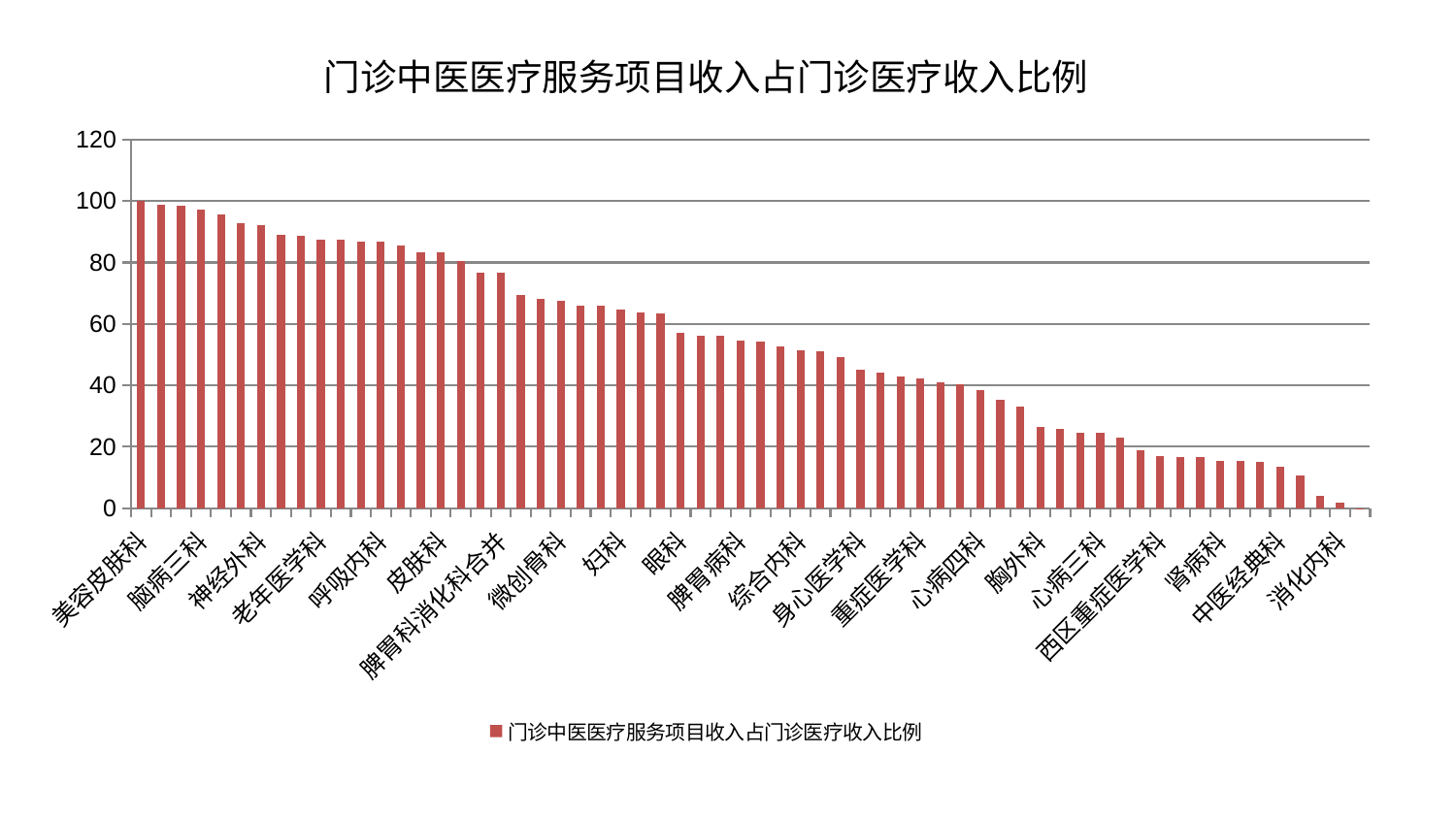

### Chart: 门诊中医医疗服务项目收入占门诊医疗收入比例

| Category | 门诊中医医疗服务项目收入占门诊医疗收入比例 |
|---|---|
| 美容皮肤科 | 100.00000000000001 |
| 肝胆外科 | 98.87025684511268 |
| 针灸科 | 98.6304852249716 |
| 脑病三科 | 97.34051225098824 |
| 关节骨科 | 95.56448430800904 |
| 泌尿外科 | 92.68240552970198 |
| 神经外科 | 92.13534891369949 |
| 男科 | 88.99494718295058 |
| 脑病二科 | 88.64009212971084 |
| 老年医学科 | 87.56834220732568 |
| 肝病科 | 87.30799509728578 |
| 脑病一科 | 86.93526315400342 |
| 呼吸内科 | 86.92725979240087 |
| 心血管内科 | 85.66981218960183 |
| 医院 | 83.42428183818576 |
| 皮肤科 | 83.36030281821284 |
| 神经内科 | 80.34704338012169 |
| 脊柱骨科 | 76.6963116450689 |
| 脾胃科消化科合并 | 76.57183362519483 |
| 心病二科 | 69.37444923246515 |
| 妇科妇二科合并 | 68.03216005028317 |
| 微创骨科 | 67.45794305602845 |
| 风湿病科 | 66.048618060193 |
| 周围血管科 | 65.80671656127602 |
| 妇科 | 64.71146535301229 |
| 创伤骨科 | 63.77281952875965 |
| 耳鼻喉科 | 63.46147581627682 |
| 眼科 | 57.21467511511331 |
| 肾脏内科 | 56.2298661877369 |
| 小儿推拿科 | 56.14735967047923 |
| 脾胃病科 | 54.43430235001375 |
| 康复科 | 54.28592230723559 |
| 肛肠科 | 52.75904712678041 |
| 综合内科 | 51.37673408107414 |
| 东区重症医学科 | 50.99916743257098 |
| 产科 | 49.28949728055015 |
| 身心医学科 | 45.258822771519206 |
| 心病一科 | 44.21013822279119 |
| 内分泌科 | 42.877720882355106 |
| 重症医学科 | 42.26362295368678 |
| 中医外治中心 | 40.855633627944144 |
| 普通外科 | 40.211426491501605 |
| 心病四科 | 38.47226357447654 |
| 儿科 | 35.20685466676516 |
| 口腔科 | 33.1766663062624 |
| 胸外科 | 26.437230325374973 |
| 骨科 | 25.84156892903282 |
| 运动损伤骨科 | 24.61811570096715 |
| 心病三科 | 24.54518190409068 |
| 妇二科 | 23.04012383472705 |
| 治未病中心 | 18.99797018534168 |
| 西区重症医学科 | 17.138160684741678 |
| 血液科 | 16.629023890230066 |
| 显微骨科 | 16.57163379570462 |
| 肾病科 | 15.513480245433254 |
| 乳腺甲状腺外科 | 15.318306651420944 |
| 肿瘤内科 | 15.04327679323289 |
| 中医经典科 | 13.380016410806443 |
| 推拿科 | 10.689036781044658 |
| 小儿骨科 | 4.012181978109558 |
| 消化内科 | 1.8825582199074973 |
| 东区肾病科 | 0.08205027990697902 |
222